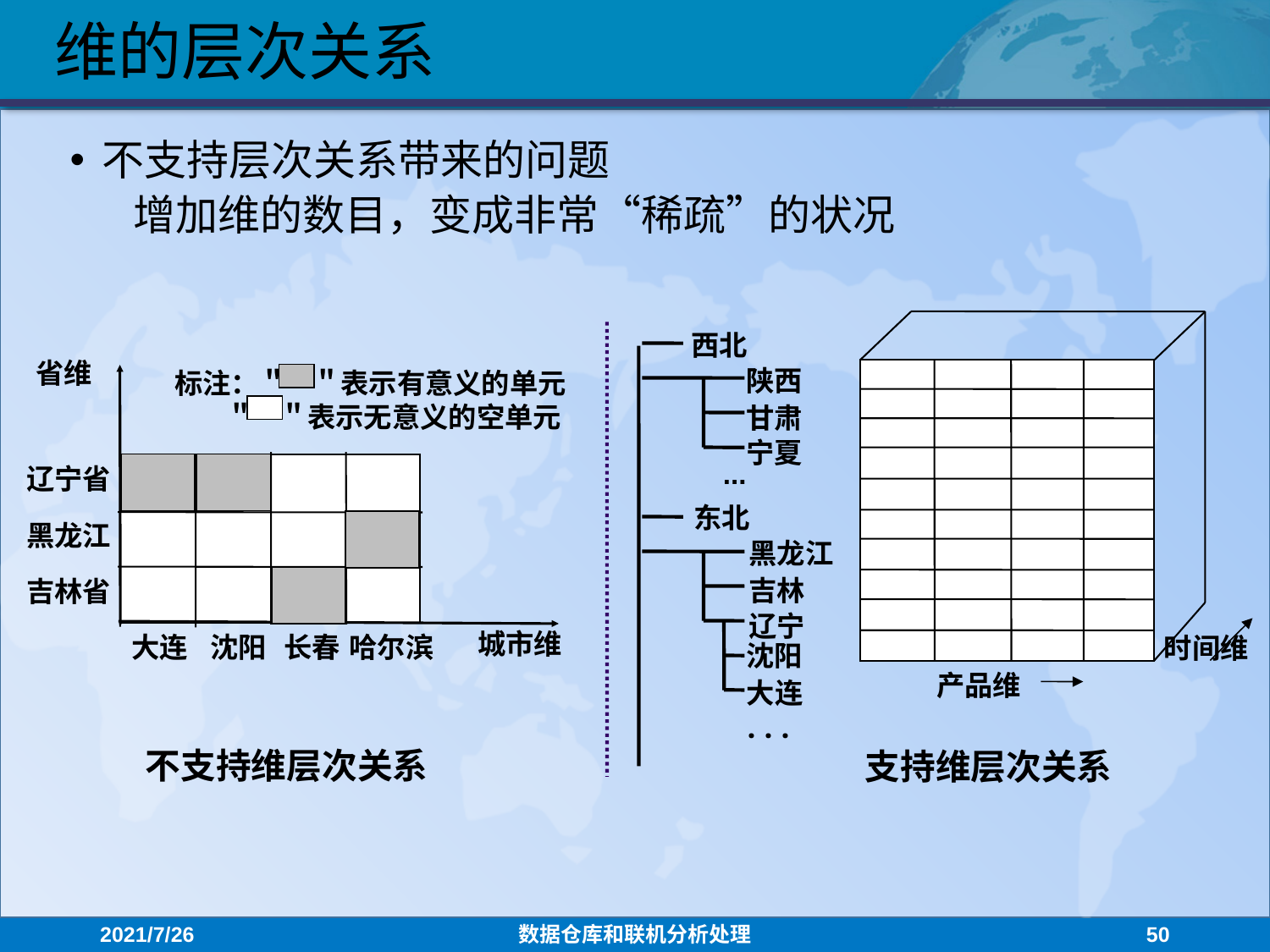

维的层次关系
不支持层次关系带来的问题
增加维的数目，变成非常“稀疏”的状况

西北

省维
标注：＂    ＂表示有意义的单元
       ＂    ＂表示无意义的空单元

辽宁省

黑龙江

吉林省

城市维
大连
沈阳
长春
哈尔滨
陕西

甘肃

宁夏

...

东北

黑龙江

吉林

辽宁

时间维

沈阳
产品维
大连

...
不支持维层次关系
支持维层次关系
2021/7/26
数据仓库和联机分析处理
50